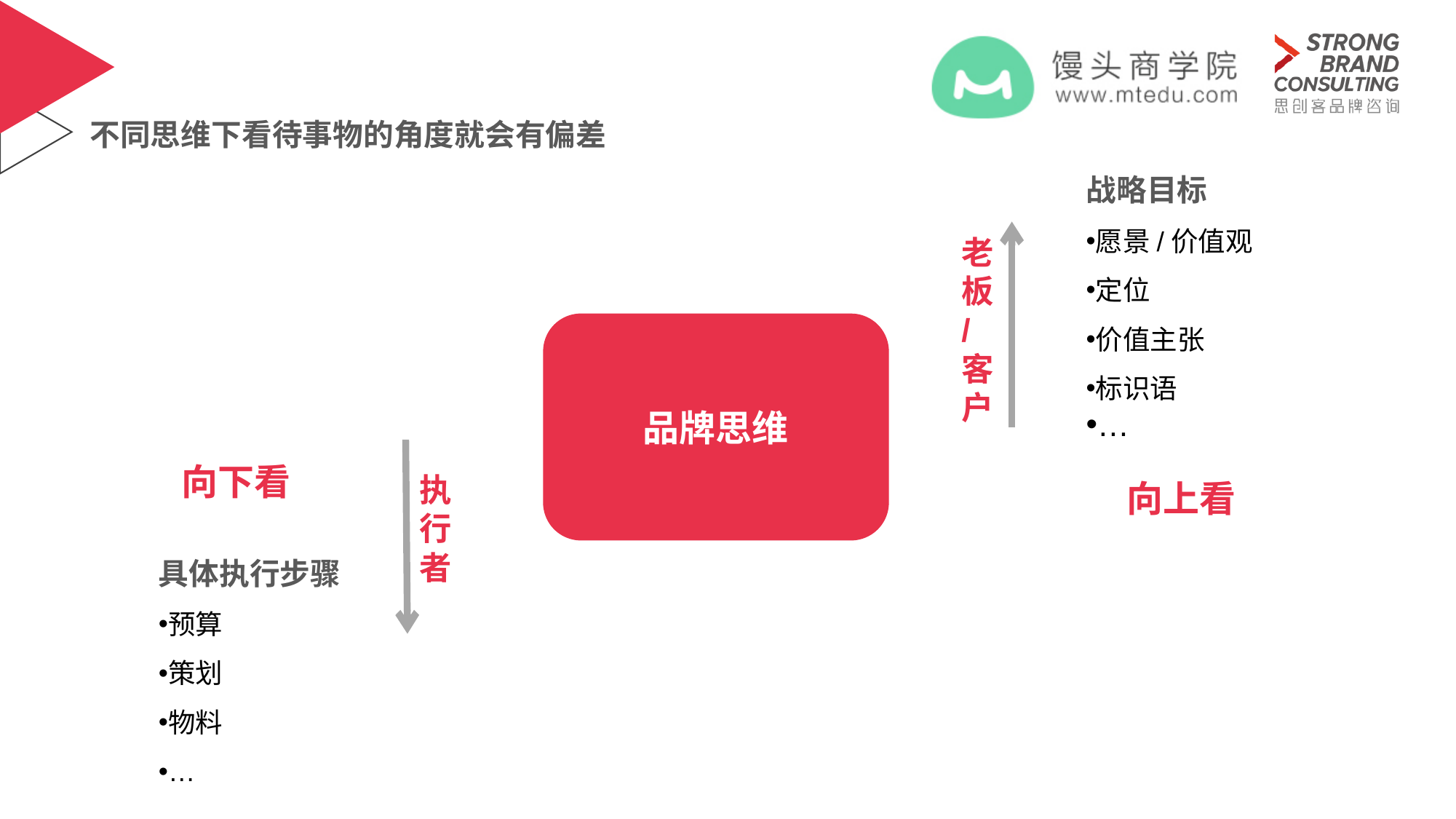

不同思维下看待事物的角度就会有偏差
战略目标
愿景/价值观
定位
价值主张
标识语
…
老板/客户
品牌思维
向下看
执行者
向上看
具体执行步骤
预算
策划
物料
…